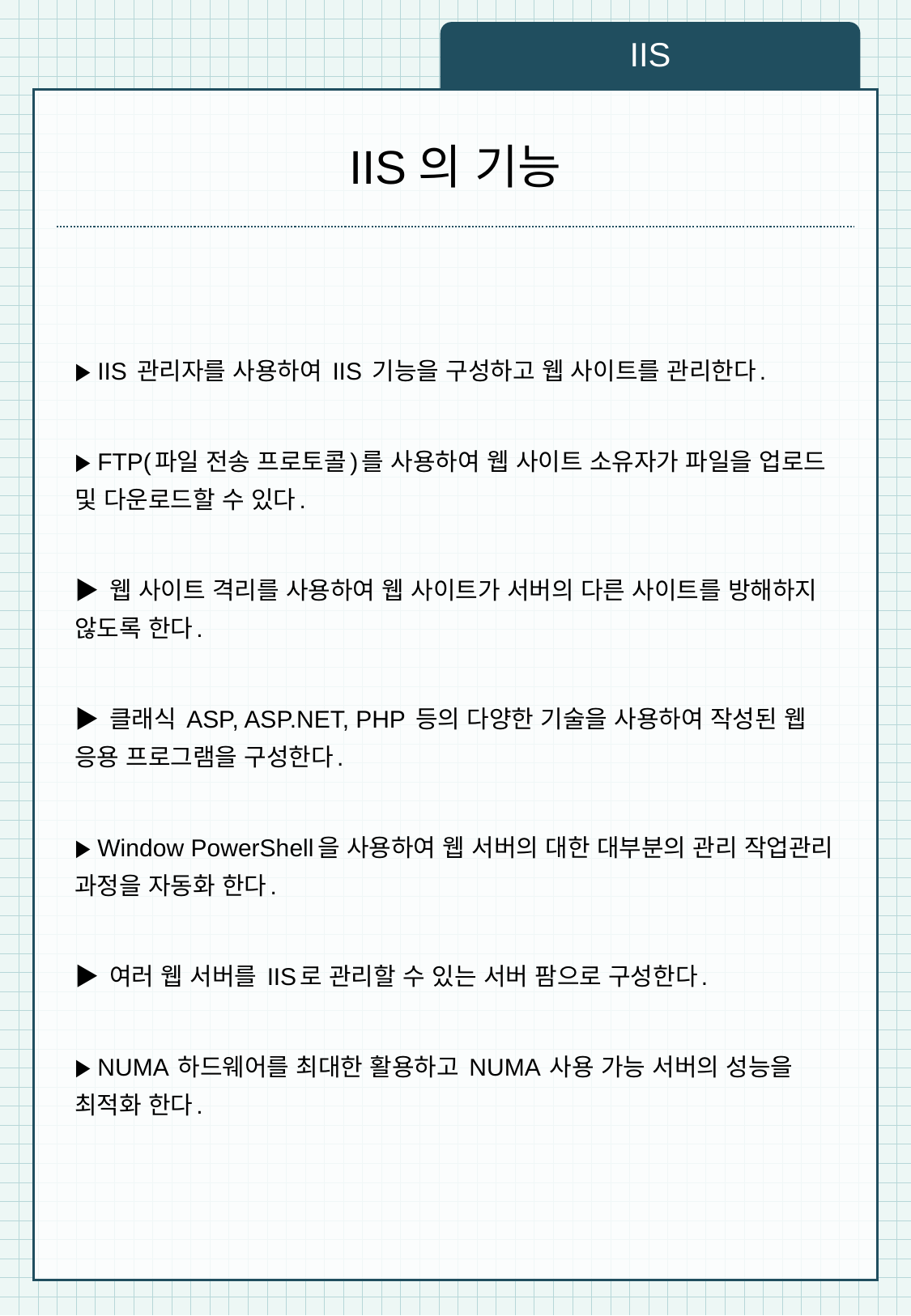

IIS

# IIS의 기능

▶ IIS 관리자를 사용하여 IIS 기능을 구성하고 웹 사이트를 관리한다.

▶ FTP(파일 전송 프로토콜)를 사용하여 웹 사이트 소유자가 파일을 업로드 및 다운로드할 수 있다.

▶ 웹 사이트 격리를 사용하여 웹 사이트가 서버의 다른 사이트를 방해하지 않도록 한다.

▶ 클래식 ASP, ASP.NET, PHP 등의 다양한 기술을 사용하여 작성된 웹 응용 프로그램을 구성한다.

▶ Window PowerShell을 사용하여 웹 서버의 대한 대부분의 관리 작업관리 과정을 자동화 한다.

▶ 여러 웹 서버를 IIS로 관리할 수 있는 서버 팜으로 구성한다.

▶ NUMA 하드웨어를 최대한 활용하고 NUMA 사용 가능 서버의 성능을 최적화 한다.